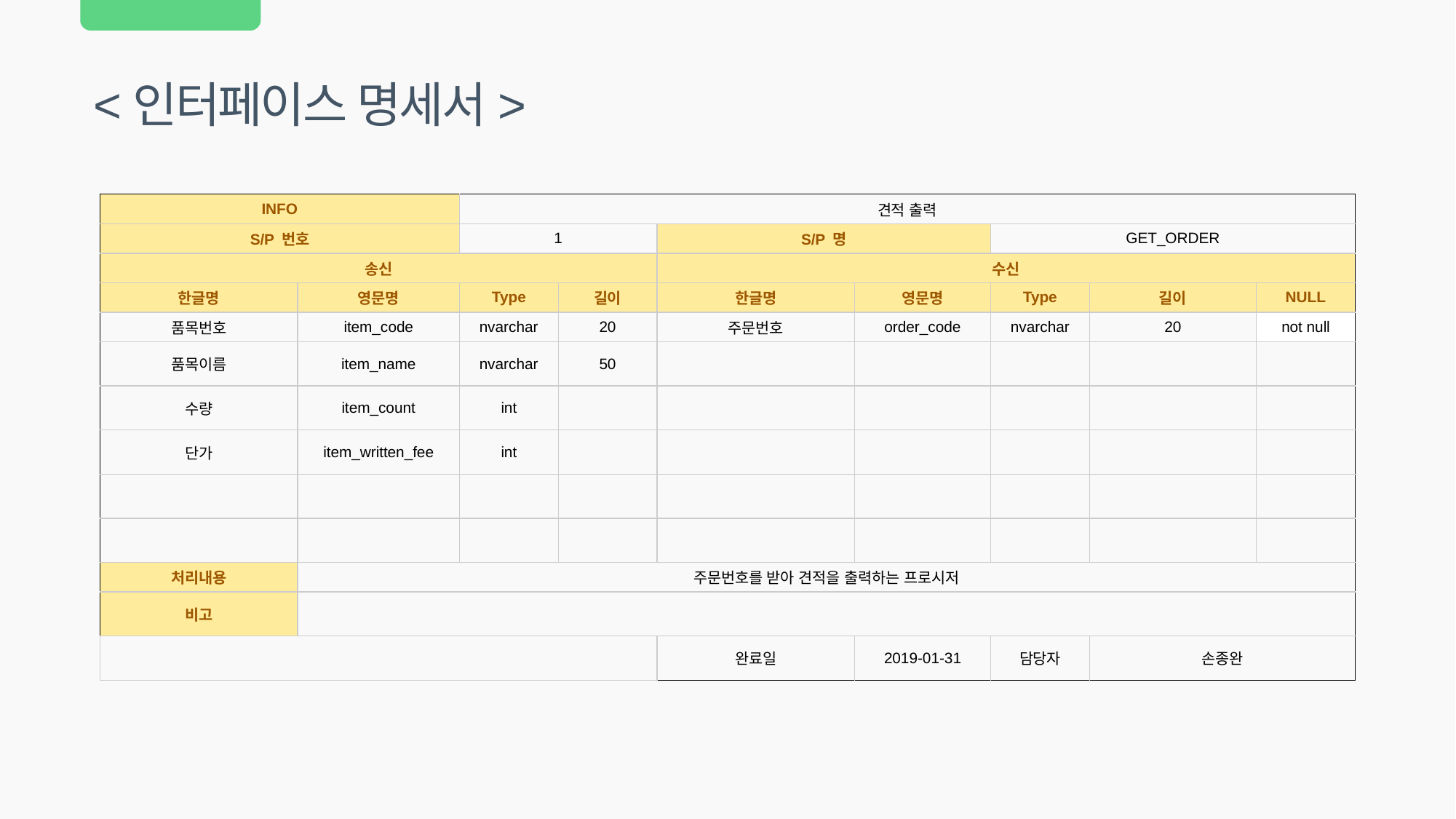

<인터페이스 명세서>
| INFO |  | 견적 출력 |  |  |  |  |  |  |
| --- | --- | --- | --- | --- | --- | --- | --- | --- |
| S/P 번호 |  | 1 |  | S/P 명 |  | GET\_ORDER |  |  |
| 송신 |  |  |  | 수신 |  |  |  |  |
| 한글명 | 영문명 | Type | 길이 | 한글명 | 영문명 | Type | 길이 | NULL |
| 품목번호 | item\_code | nvarchar | 20 | 주문번호 | order\_code | nvarchar | 20 | not null |
| 품목이름 | item\_name | nvarchar | 50 |  |  |  |  |  |
| 수량 | item\_count | int |  |  |  |  |  |  |
| 단가 | item\_written\_fee | int |  |  |  |  |  |  |
|  |  |  |  |  |  |  |  |  |
|  |  |  |  |  |  |  |  |  |
| 처리내용 | 주문번호를 받아 견적을 출력하는 프로시저 |  |  |  |  |  |  |  |
| 비고 |  |  |  |  |  |  |  |  |
|  |  |  |  | 완료일 | 2019-01-31 | 담당자 | 손종완 |  |